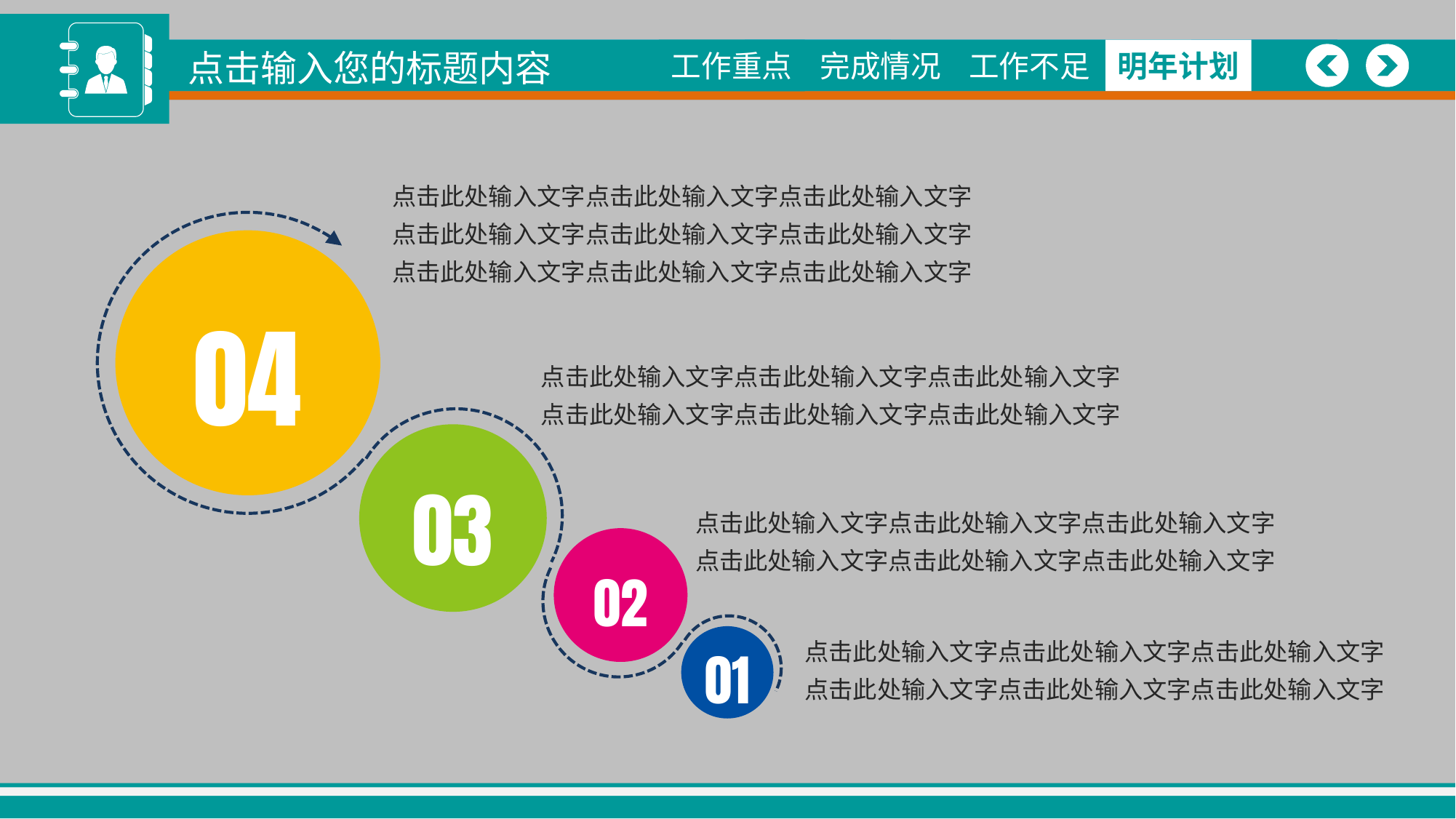

点击输入您的标题内容
图
工作重点
图形
工作概述
完成情况
完成情况
工作不足
工作不足
明年计划
明年计划

点击此处输入文字点击此处输入文字点击此处输入文字
点击此处输入文字点击此处输入文字点击此处输入文字
点击此处输入文字点击此处输入文字点击此处输入文字

04
点击此处输入文字点击此处输入文字点击此处输入文字
点击此处输入文字点击此处输入文字点击此处输入文字
03
点击此处输入文字点击此处输入文字点击此处输入文字
点击此处输入文字点击此处输入文字点击此处输入文字
02
点击此处输入文字点击此处输入文字点击此处输入文字
点击此处输入文字点击此处输入文字点击此处输入文字
01
28